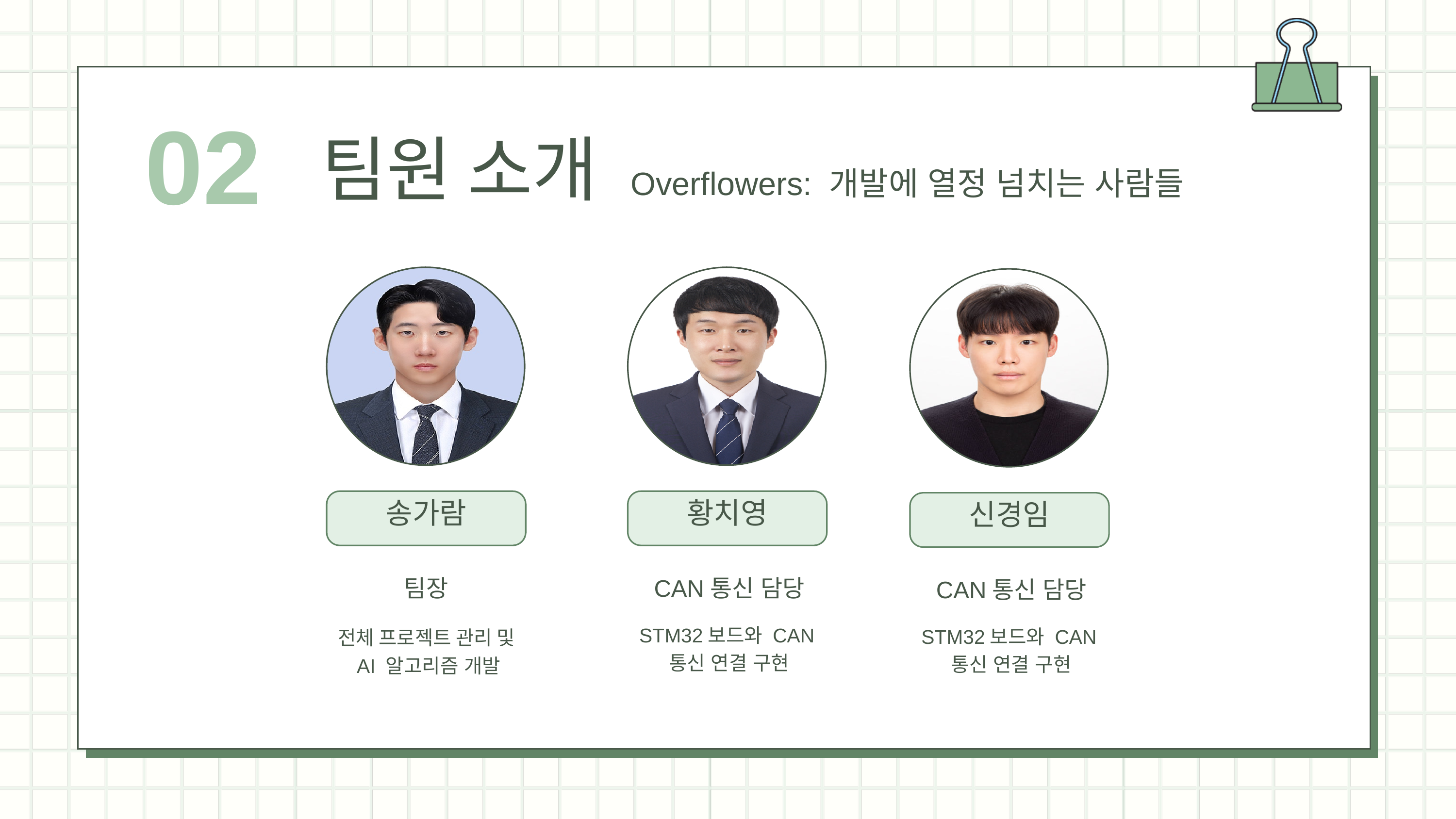

02
팀원 소개 Overflowers: 개발에 열정 넘치는 사람들

송가람

황치영

신경임
팀장
CAN통신 담당
CAN통신 담당
STM32보드와 CAN통신 연결 구현
STM32보드와 CAN통신 연결 구현
전체 프로젝트 관리 및
AI 알고리즘 개발